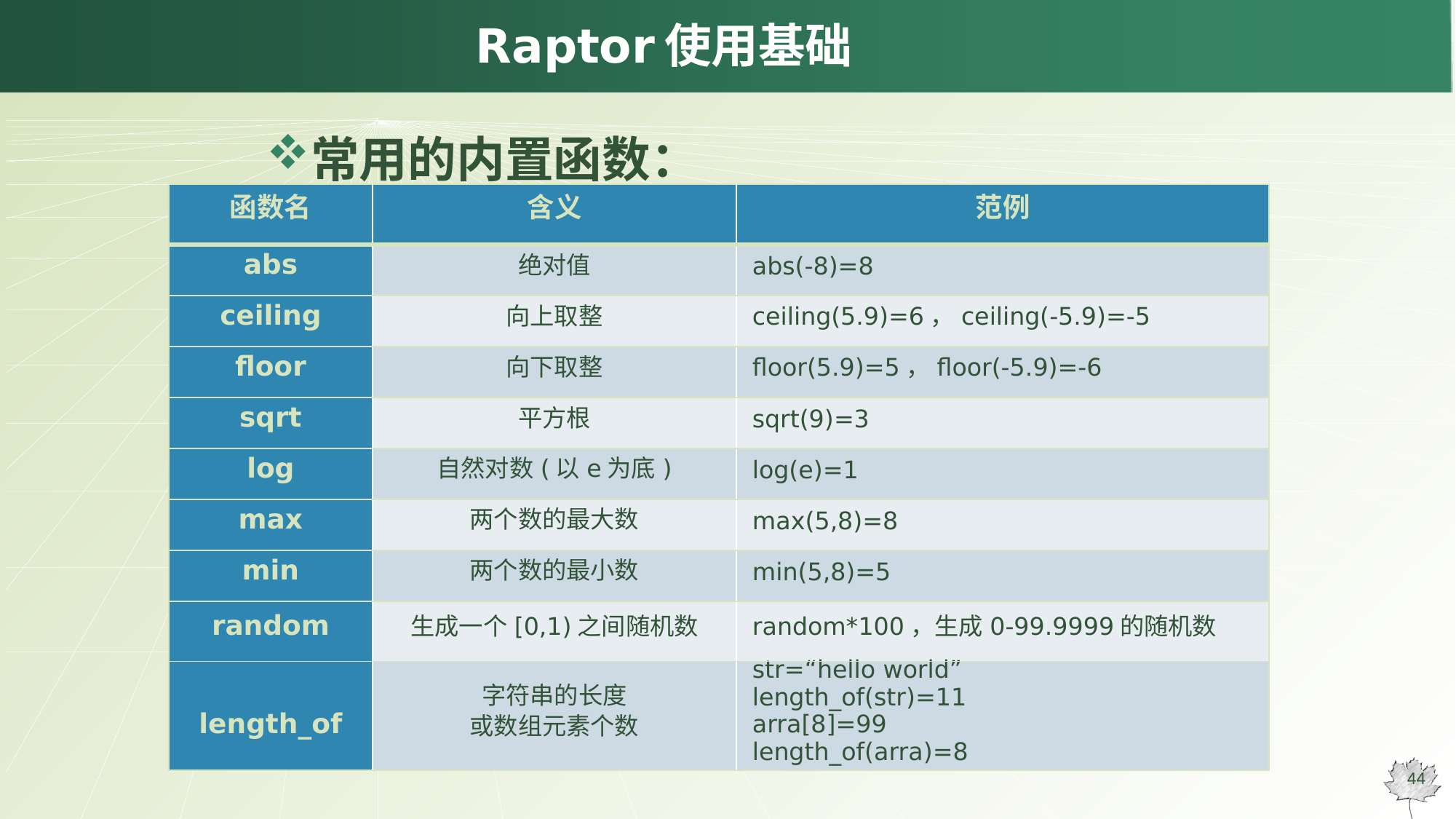

# Raptor使用基础
常用的内置函数：

| 函数名 | 含义 | 范例 |
| --- | --- | --- |
| abs | 绝对值 | abs(-8)=8 |
| ceiling | 向上取整 | ceiling(5.9)=6，ceiling(-5.9)=-5 |
| floor | 向下取整 | floor(5.9)=5，floor(-5.9)=-6 |
| sqrt | 平方根 | sqrt(9)=3 |
| log | 自然对数(以e为底) | log(e)=1 |
| max | 两个数的最大数 | max(5,8)=8 |
| min | 两个数的最小数 | min(5,8)=5 |
| random | 生成一个[0,1)之间随机数 | random\*100，生成0-99.9999的随机数 |
| length\_of | 字符串的长度 或数组元素个数 | str=“hello world” length\_of(str)=11 arra[8]=99 length\_of(arra)=8 |
44